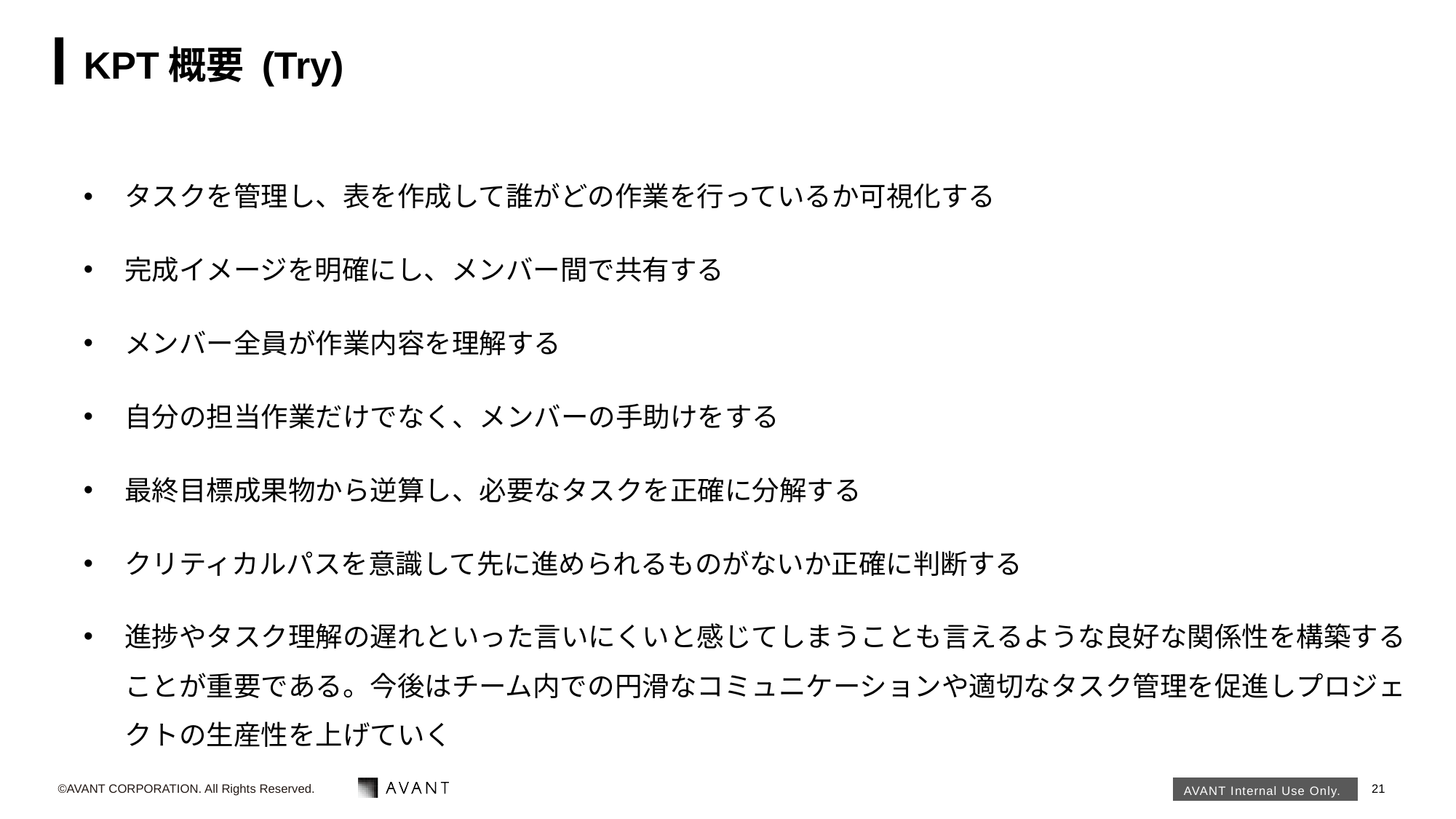

# KPT概要 (Try)
タスクを管理し、表を作成して誰がどの作業を行っているか可視化する
完成イメージを明確にし、メンバー間で共有する
メンバー全員が作業内容を理解する
自分の担当作業だけでなく、メンバーの手助けをする
最終目標成果物から逆算し、必要なタスクを正確に分解する
クリティカルパスを意識して先に進められるものがないか正確に判断する
進捗やタスク理解の遅れといった言いにくいと感じてしまうことも言えるような良好な関係性を構築することが重要である。今後はチーム内での円滑なコミュニケーションや適切なタスク管理を促進しプロジェクトの生産性を上げていく